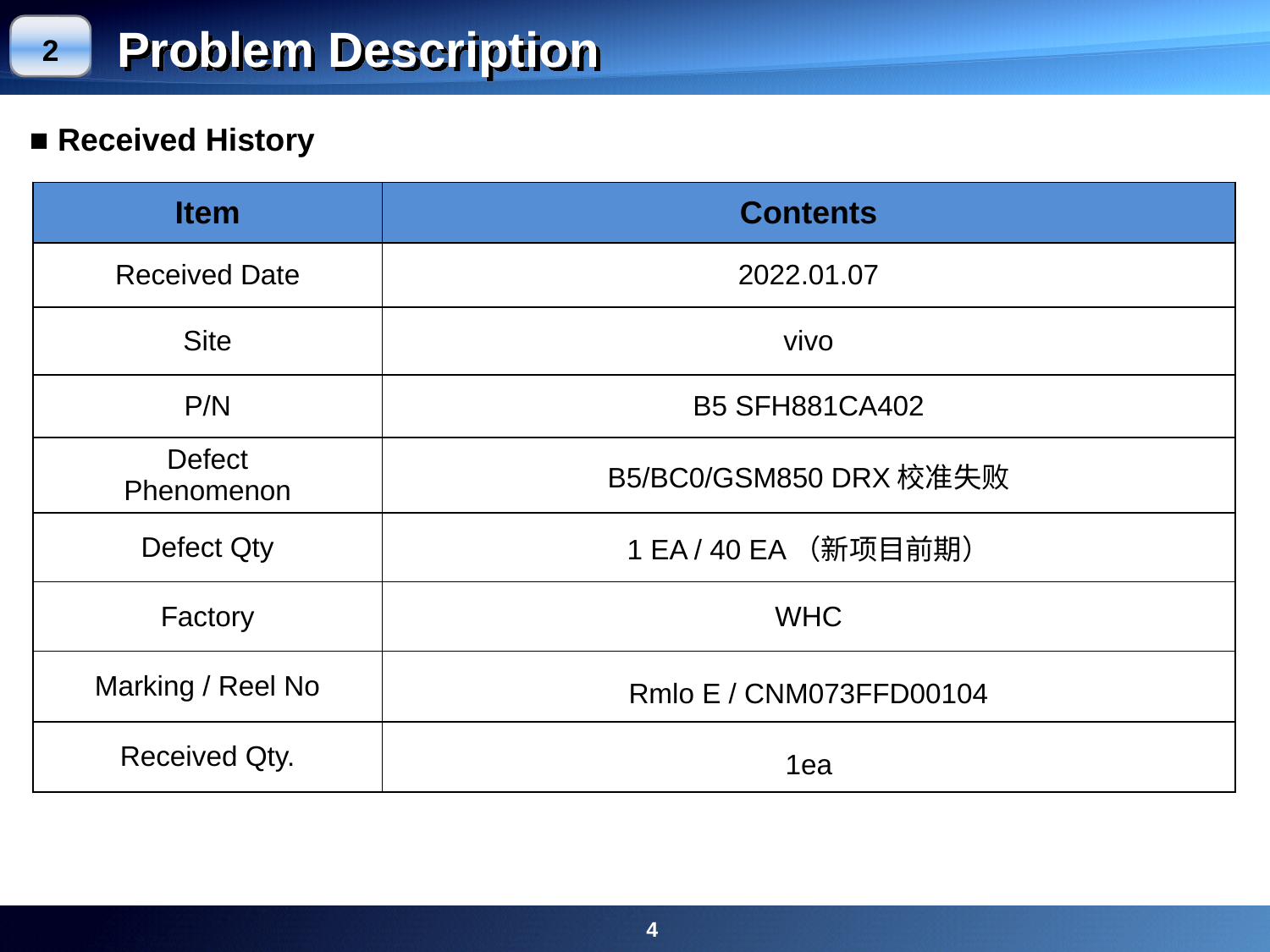

Problem Description

2
■ Received History
| Item | Contents |
| --- | --- |
| Received Date | 2022.01.07 |
| Site | vivo |
| P/N | B5 SFH881CA402 |
| Defect Phenomenon | B5/BC0/GSM850 DRX校准失败 |
| Defect Qty | 1 EA / 40 EA（新项目前期） |
| Factory | WHC |
| Marking / Reel No | Rmlo E / CNM073FFD00104 |
| Received Qty. | 1ea |